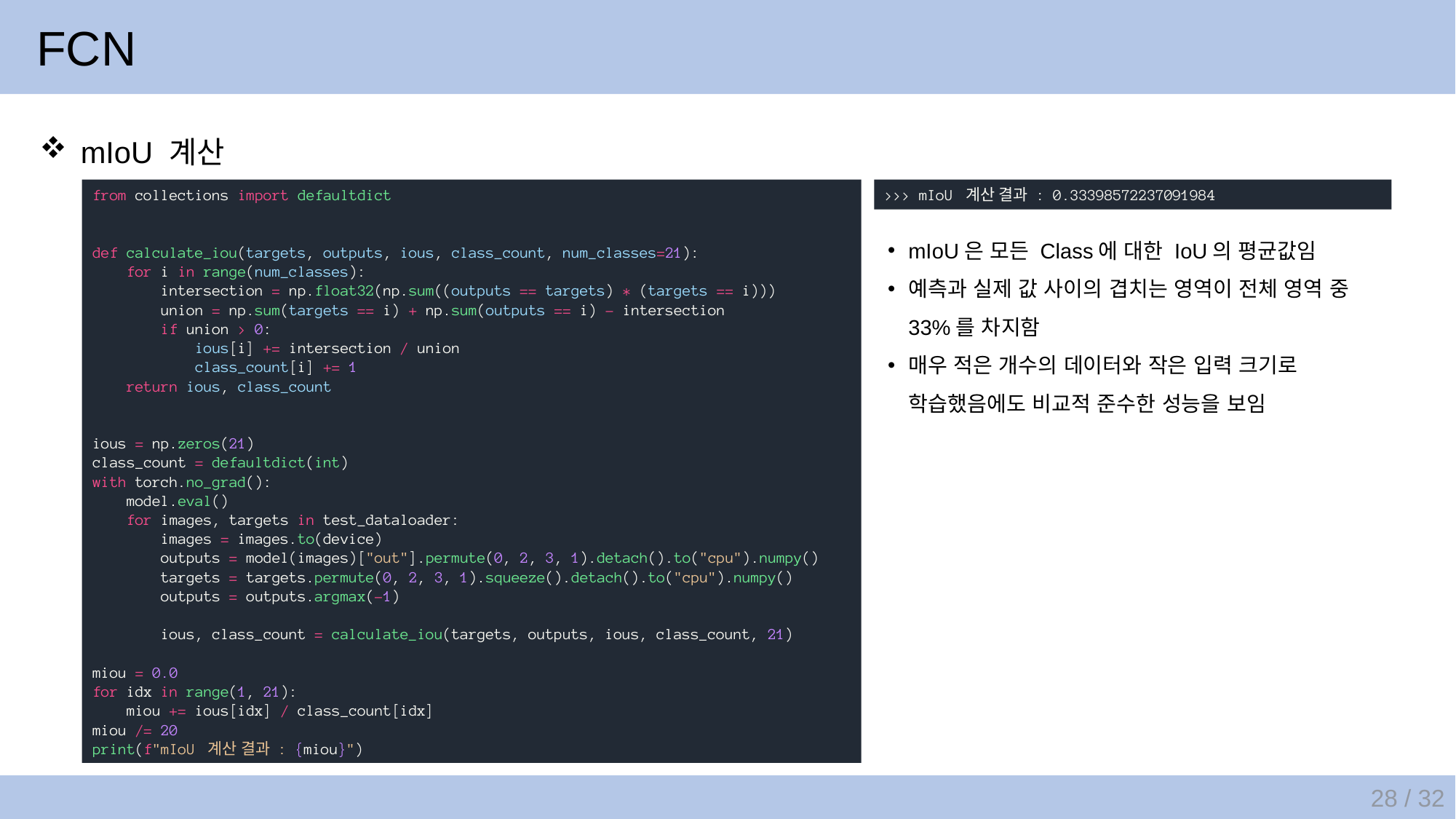

FCN
mIoU 계산
from collections import defaultdict
def calculate_iou(targets, outputs, ious, class_count, num_classes=21):
    for i in range(num_classes):
        intersection = np.float32(np.sum((outputs == targets) * (targets == i)))
        union = np.sum(targets == i) + np.sum(outputs == i) - intersection
        if union > 0:
            ious[i] += intersection / union
            class_count[i] += 1
    return ious, class_count
ious = np.zeros(21)
class_count = defaultdict(int)
with torch.no_grad():
    model.eval()
    for images, targets in test_dataloader:
        images = images.to(device)
        outputs = model(images)["out"].permute(0, 2, 3, 1).detach().to("cpu").numpy()
        targets = targets.permute(0, 2, 3, 1).squeeze().detach().to("cpu").numpy()
        outputs = outputs.argmax(-1)
        ious, class_count = calculate_iou(targets, outputs, ious, class_count, 21)
miou = 0.0
for idx in range(1, 21):
    miou += ious[idx] / class_count[idx]
miou /= 20
print(f"mIoU 계산 결과 : {miou}")
>>> mIoU 계산 결과 : 0.33398572237091984
mIoU은 모든 Class에 대한 IoU의 평균값임
예측과 실제 값 사이의 겹치는 영역이 전체 영역 중
33%를 차지함
매우 적은 개수의 데이터와 작은 입력 크기로
학습했음에도 비교적 준수한 성능을 보임
28 / 32